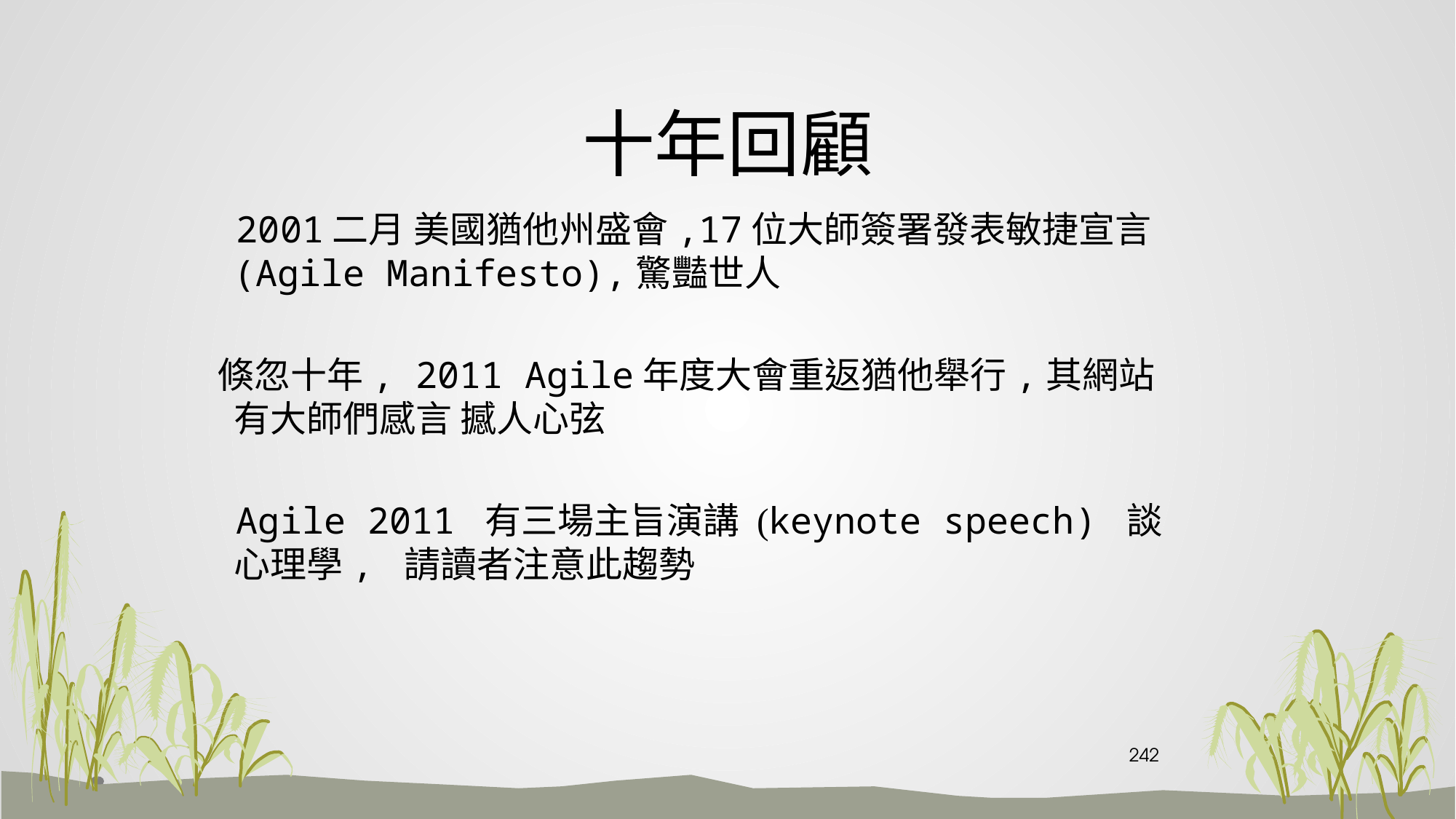

# 十年回顧
  2001二月 美國猶他州盛會,17位大師簽署發表敏捷宣言 (Agile Manifesto),驚豔世人

  倏忽十年, 2011 Agile年度大會重返猶他舉行,其網站有大師們感言 撼人心弦

  Agile 2011 有三場主旨演講 (keynote speech) 談心理學, 請讀者注意此趨勢
242